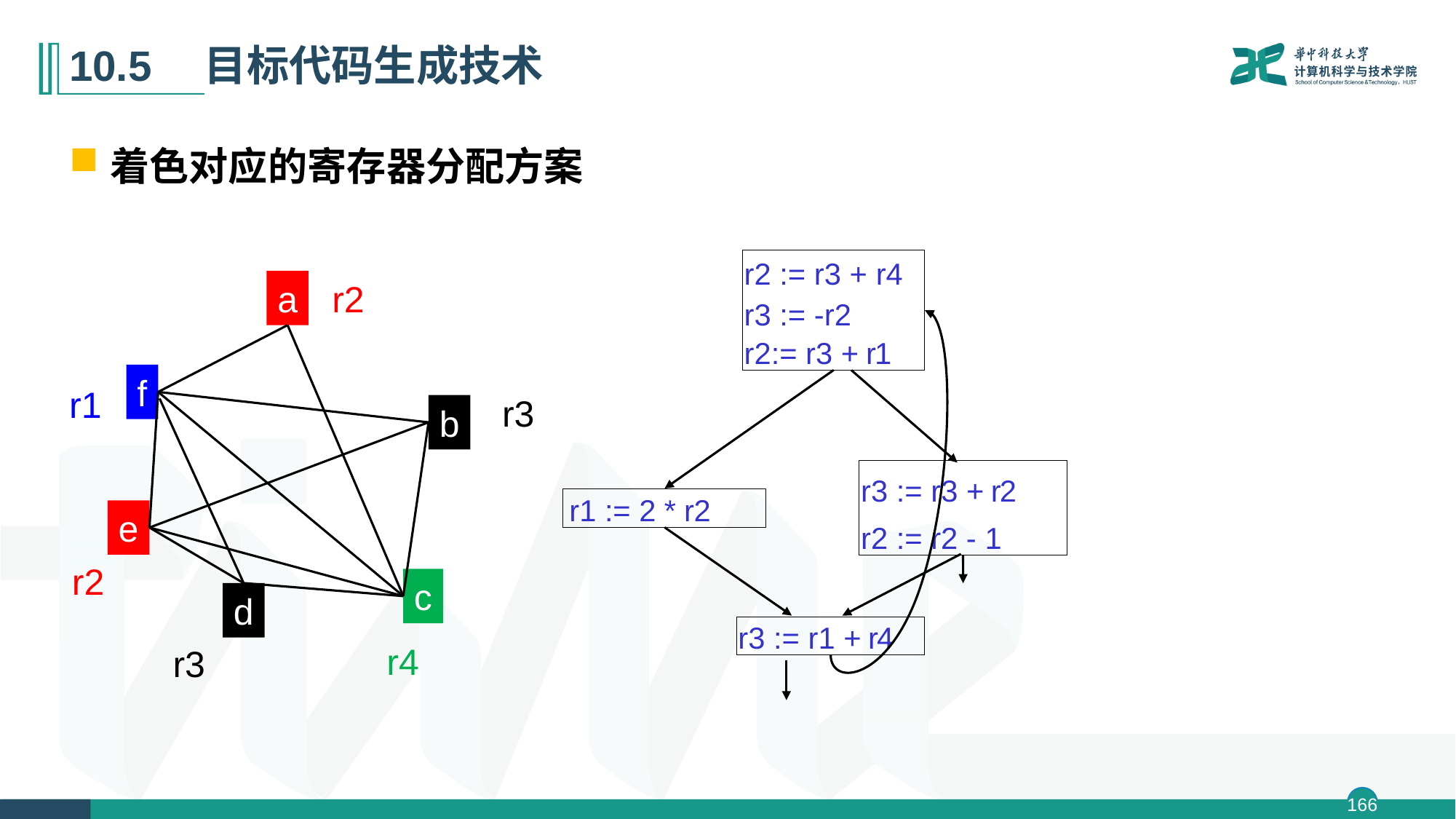

# 10.5　目标代码生成技术
着色对应的寄存器分配方案
r2 := r3 + r4
r3 := -r2
r2:= r3 + r1
a
r2
f
r1
r3
b
e
r2
c
d
r4
r3
r3 := r3 + r2
r2 := r2 - 1
r1 := 2 * r2
r3 := r1 + r4